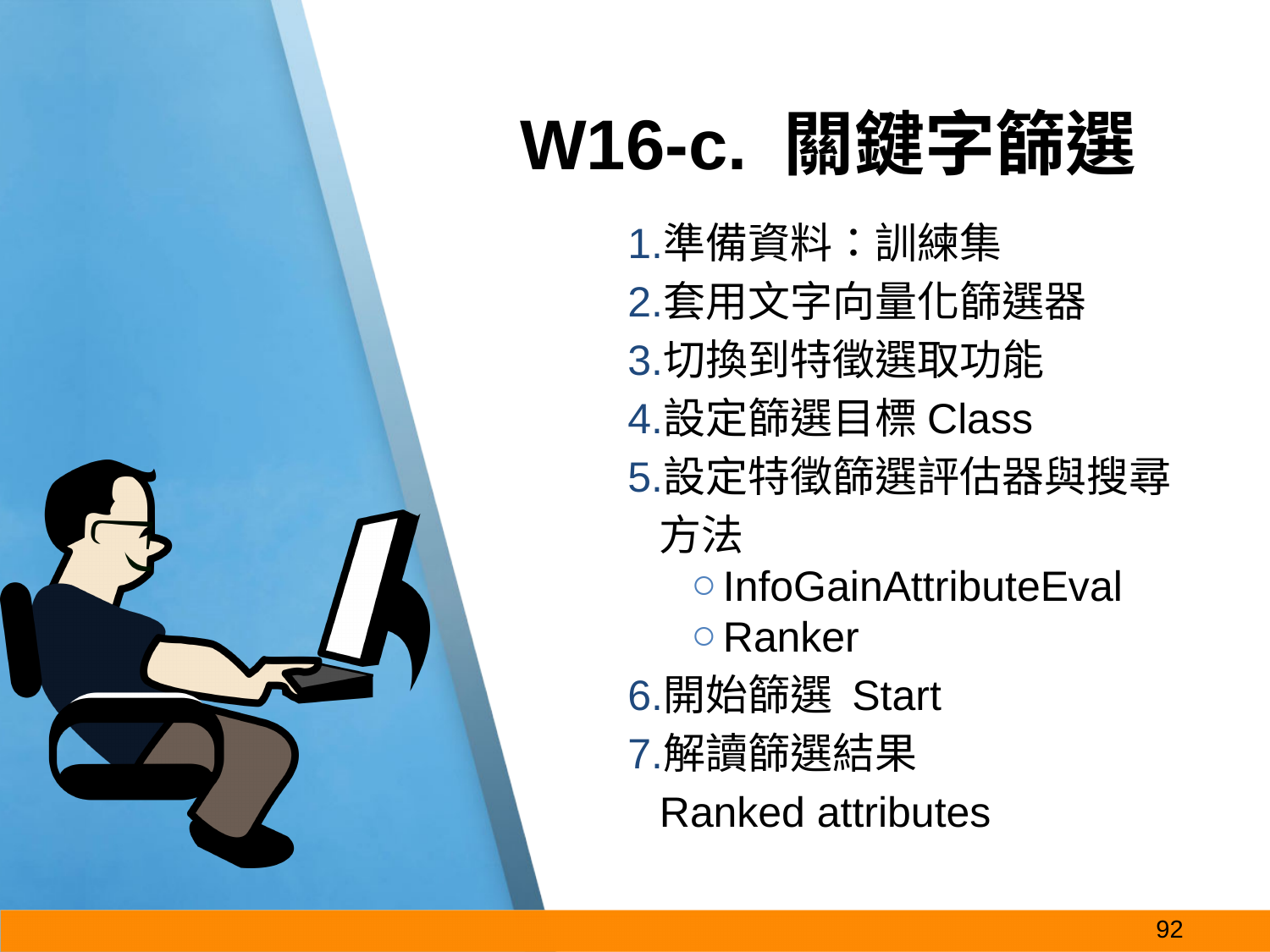

# W16-c. 關鍵字篩選
準備資料：訓練集
套用文字向量化篩選器
切換到特徵選取功能
設定篩選目標Class
設定特徵篩選評估器與搜尋方法
InfoGainAttributeEval
Ranker
開始篩選 Start
解讀篩選結果
Ranked attributes
92